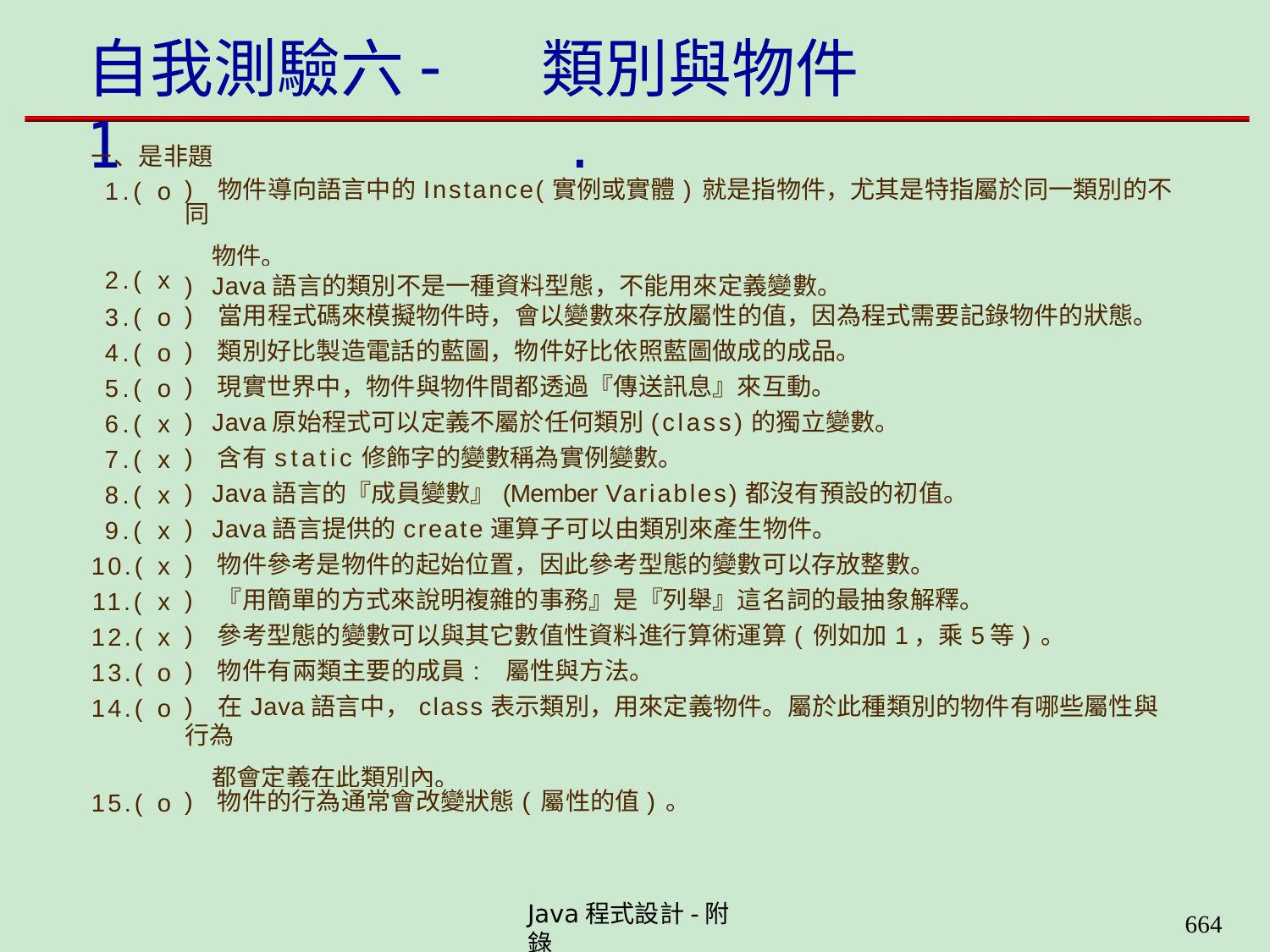

# 自我測驗六-1
類別與物件 .
ㄧ、是非題
| 1.( | o | ) 物件導向語言中的Instance(實例或實體)就是指物件，尤其是特指屬於同一類別的不同 物件。 |
| --- | --- | --- |
| 2.( | x | ) Java語言的類別不是一種資料型態，不能用來定義變數。 |
| 3.( | o | ) 當用程式碼來模擬物件時，會以變數來存放屬性的值，因為程式需要記錄物件的狀態。 |
| 4.( | o | ) 類別好比製造電話的藍圖，物件好比依照藍圖做成的成品。 |
| 5.( | o | ) 現實世界中，物件與物件間都透過『傳送訊息』來互動。 |
| 6.( | x | ) Java原始程式可以定義不屬於任何類別(class)的獨立變數。 |
| 7.( | x | ) 含有static修飾字的變數稱為實例變數。 |
| 8.( | x | ) Java語言的『成員變數』(Member Variables)都沒有預設的初值。 |
| 9.( | x | ) Java語言提供的create運算子可以由類別來產生物件。 |
| 10.( | x | ) 物件參考是物件的起始位置，因此參考型態的變數可以存放整數。 |
| 11.( | x | ) 『用簡單的方式來說明複雜的事務』是『列舉』這名詞的最抽象解釋。 |
| 12.( | x | ) 參考型態的變數可以與其它數值性資料進行算術運算(例如加1，乘5等)。 |
| 13.( | o | ) 物件有兩類主要的成員: 屬性與方法。 |
| 14.( | o | ) 在Java語言中，class表示類別，用來定義物件。屬於此種類別的物件有哪些屬性與行為 都會定義在此類別內。 |
| 15.( | o | ) 物件的行為通常會改變狀態(屬性的值)。 |
Java程式設計-附錄
664